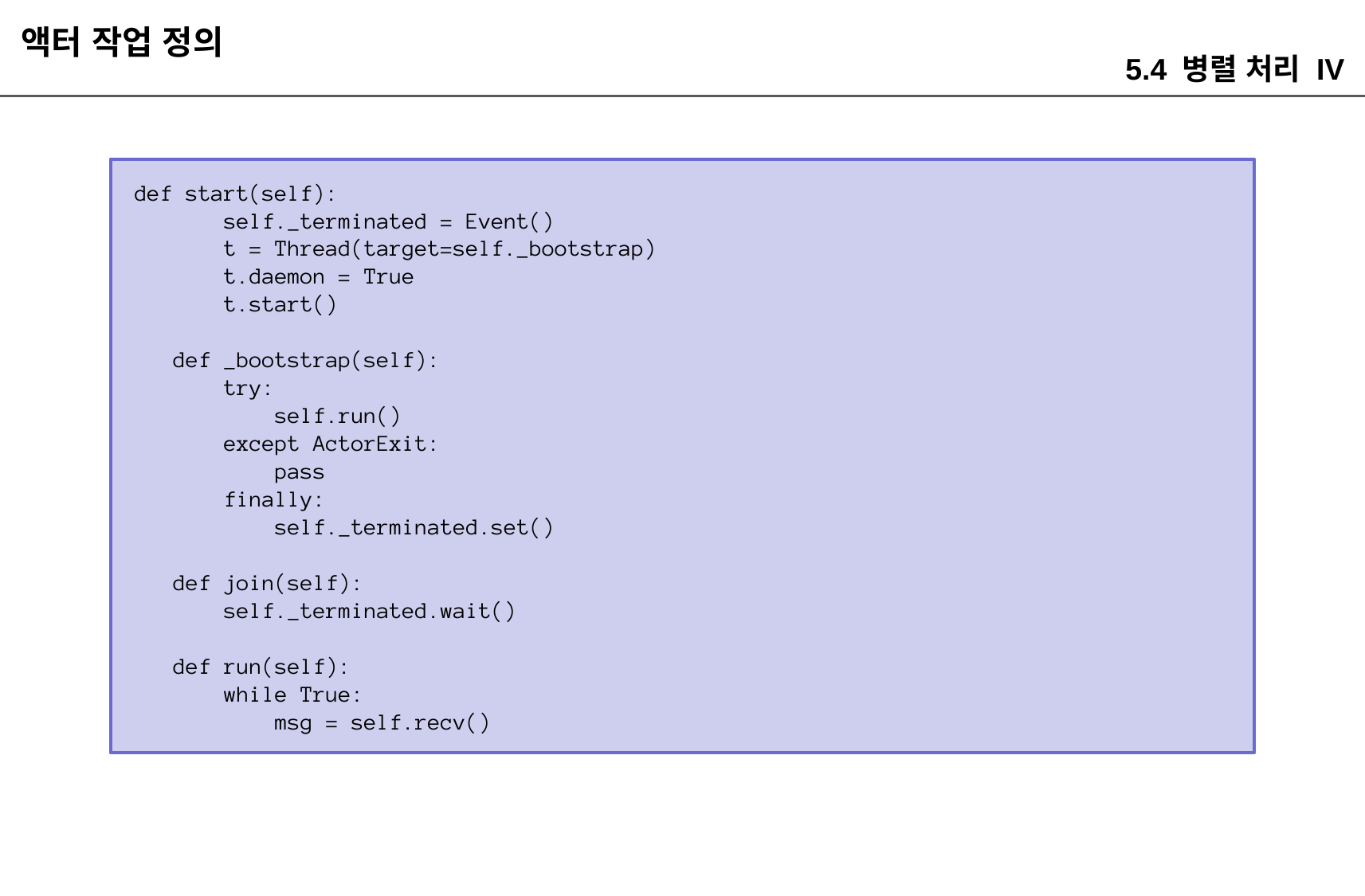

액터 작업 정의
5.4 병렬 처리 IV
 def start(self):
        self._terminated = Event()
        t = Thread(target=self._bootstrap)
        t.daemon = True
        t.start()

    def _bootstrap(self):
        try:
            self.run()
        except ActorExit:
            pass
        finally:
            self._terminated.set()

    def join(self):
        self._terminated.wait()

    def run(self):
        while True:
            msg = self.recv()